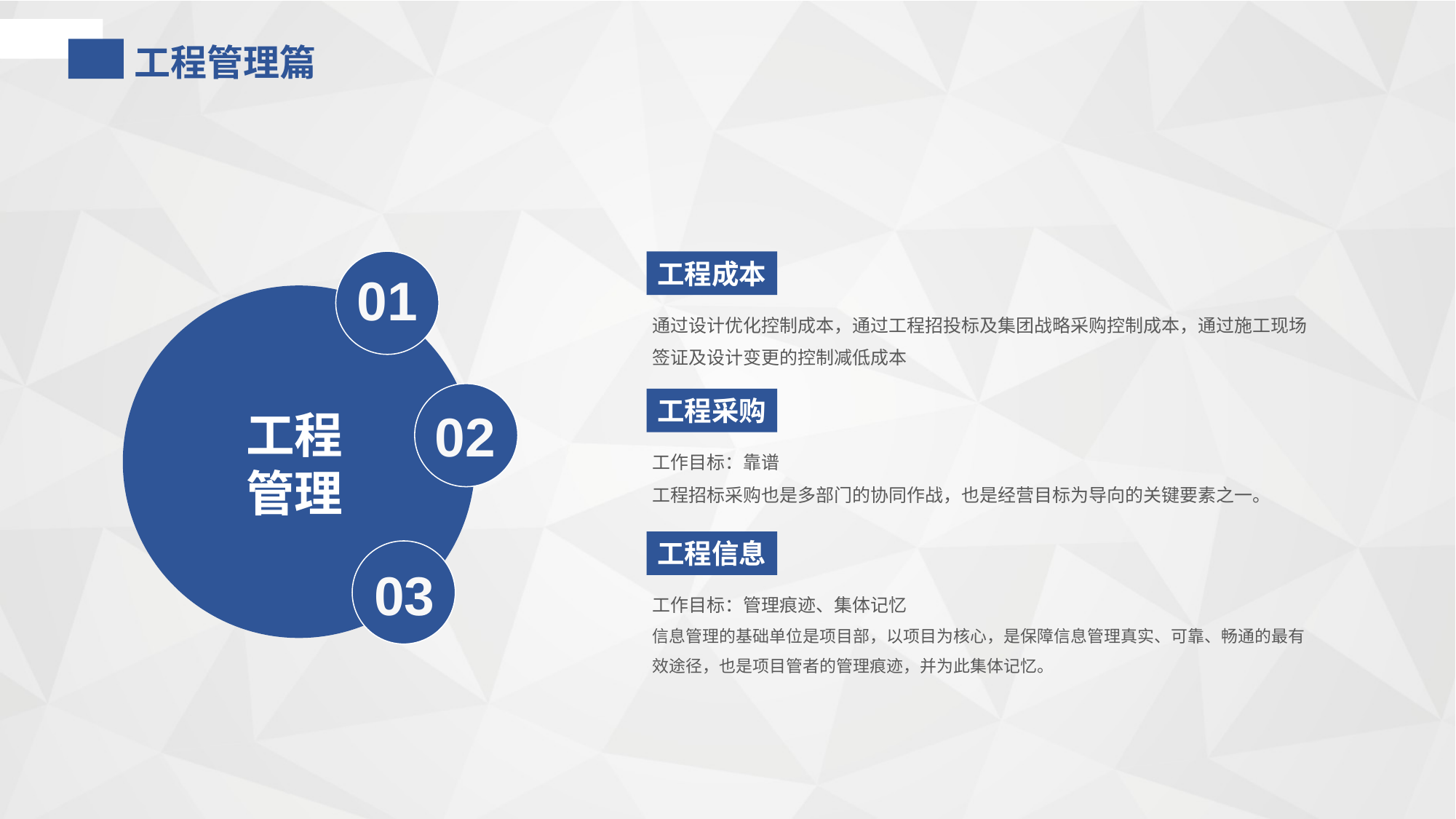

工程管理篇

01
工程成本

通过设计优化控制成本，通过工程招投标及集团战略采购控制成本，通过施工现场签证及设计变更的控制减低成本

02
工程采购
工程
管理
工作目标：靠谱
工程招标采购也是多部门的协同作战，也是经营目标为导向的关键要素之一。
工程信息

03
工作目标：管理痕迹、集体记忆
信息管理的基础单位是项目部，以项目为核心，是保障信息管理真实、可靠、畅通的最有效途径，也是项目管者的管理痕迹，并为此集体记忆。